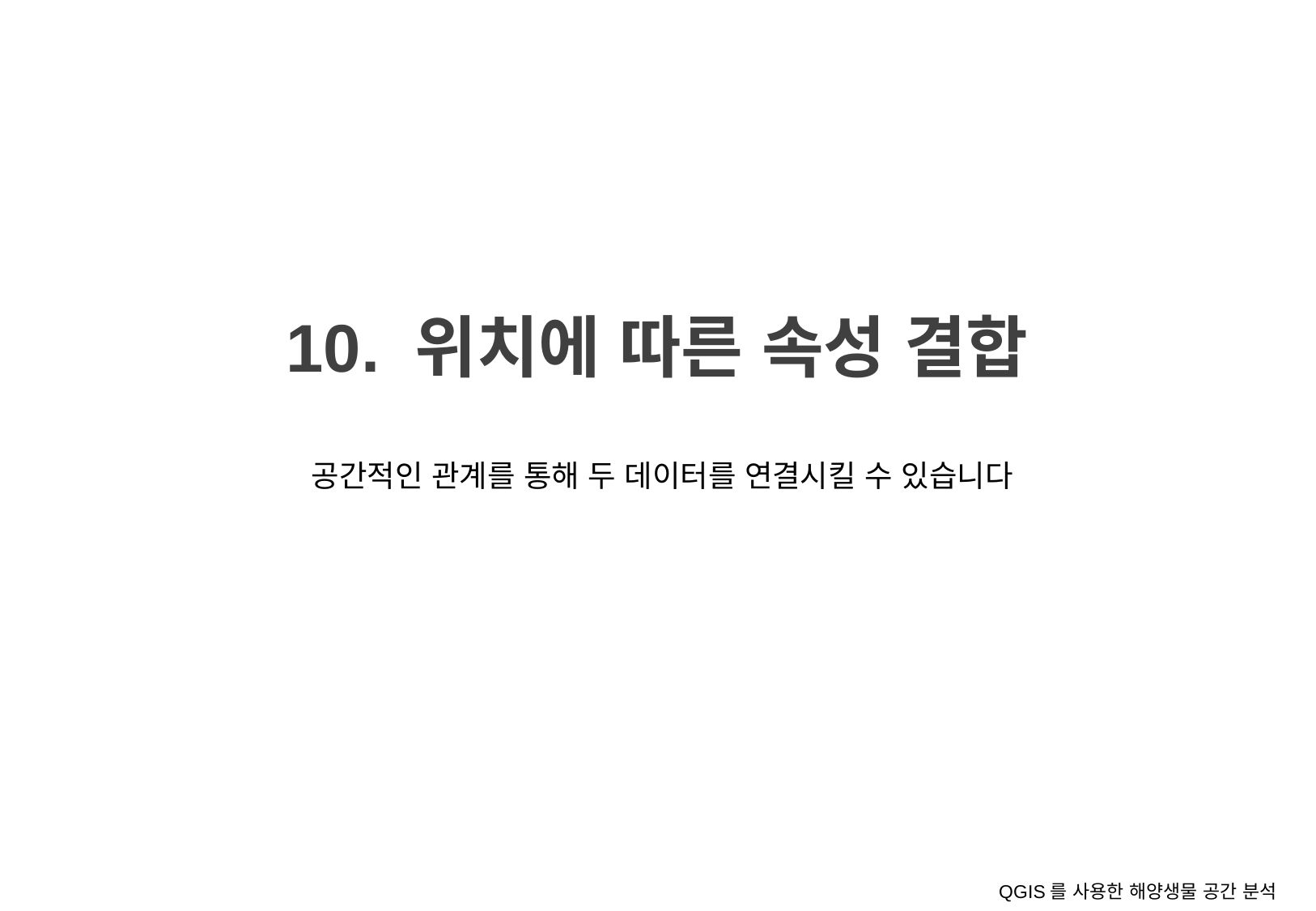

10. 위치에 따른 속성 결합
공간적인 관계를 통해 두 데이터를 연결시킬 수 있습니다